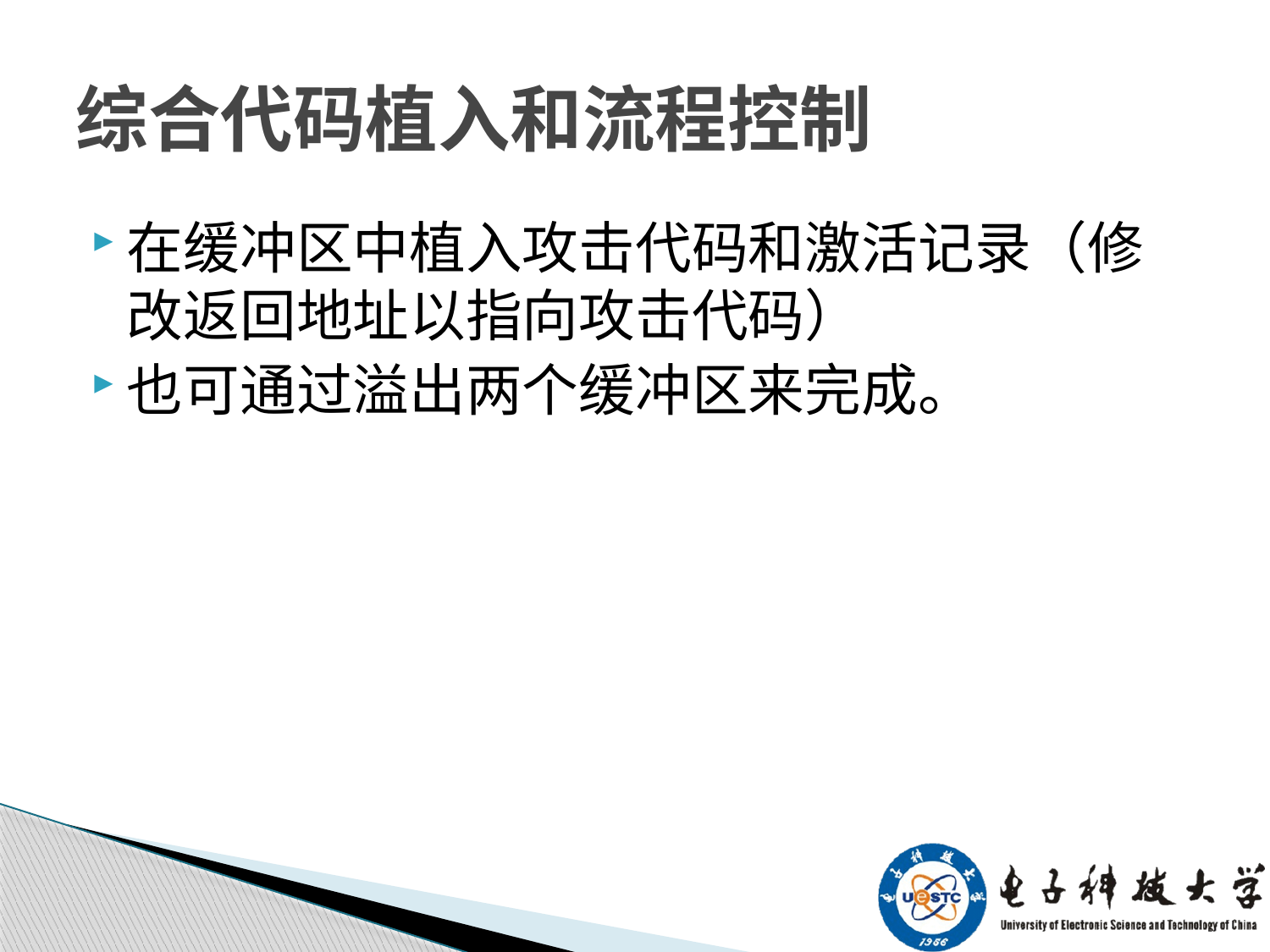

# 综合代码植入和流程控制
在缓冲区中植入攻击代码和激活记录（修改返回地址以指向攻击代码）
也可通过溢出两个缓冲区来完成。
211